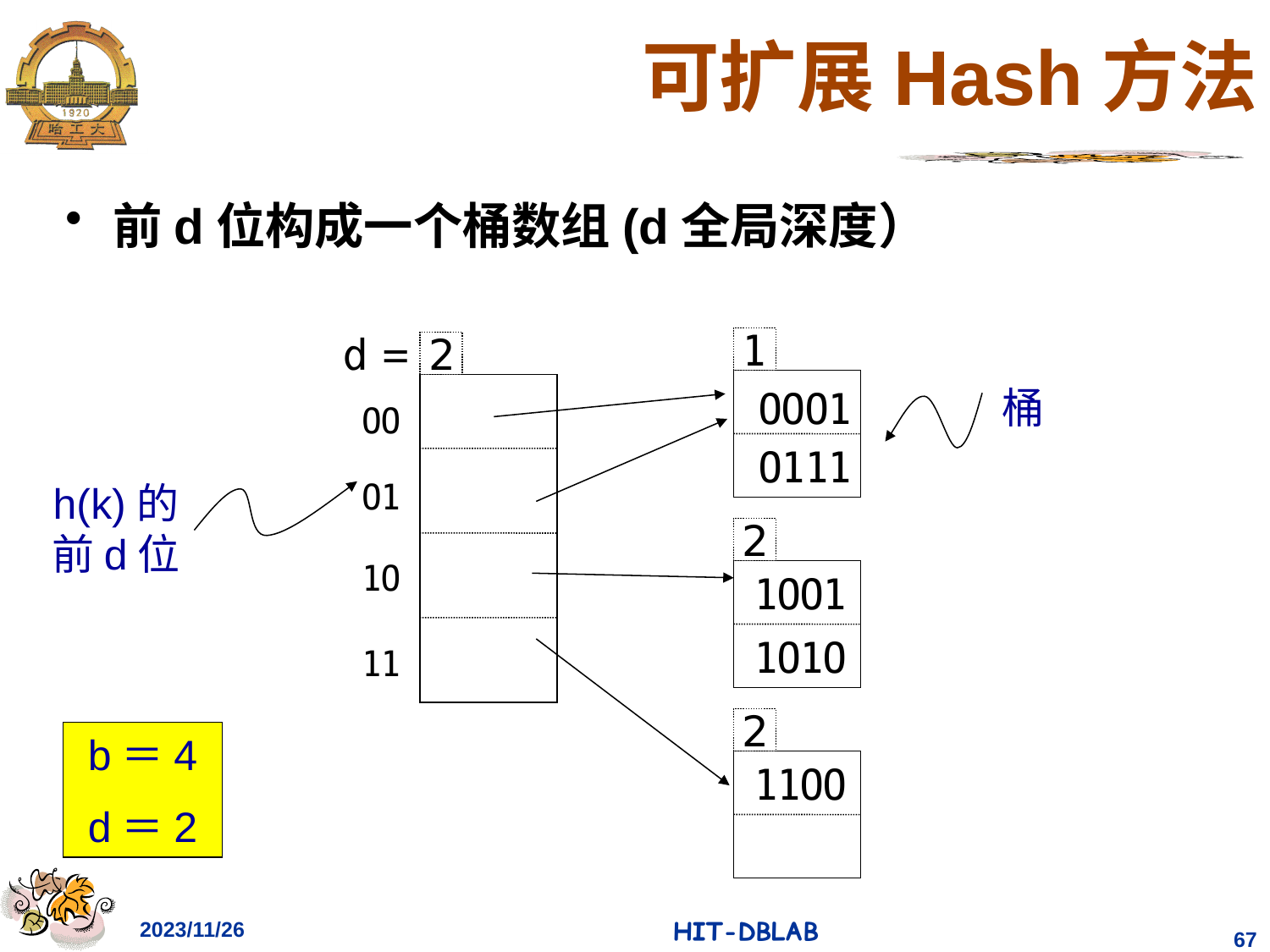

# 可扩展Hash方法
前d位构成一个桶数组(d全局深度）
d =
1
2

桶
0001
00
01
10
11

0111

h(k)的
前d位

2

1001

1010

2

b＝4
d＝2
1100

2023/11/26
HIT-DBLAB
67